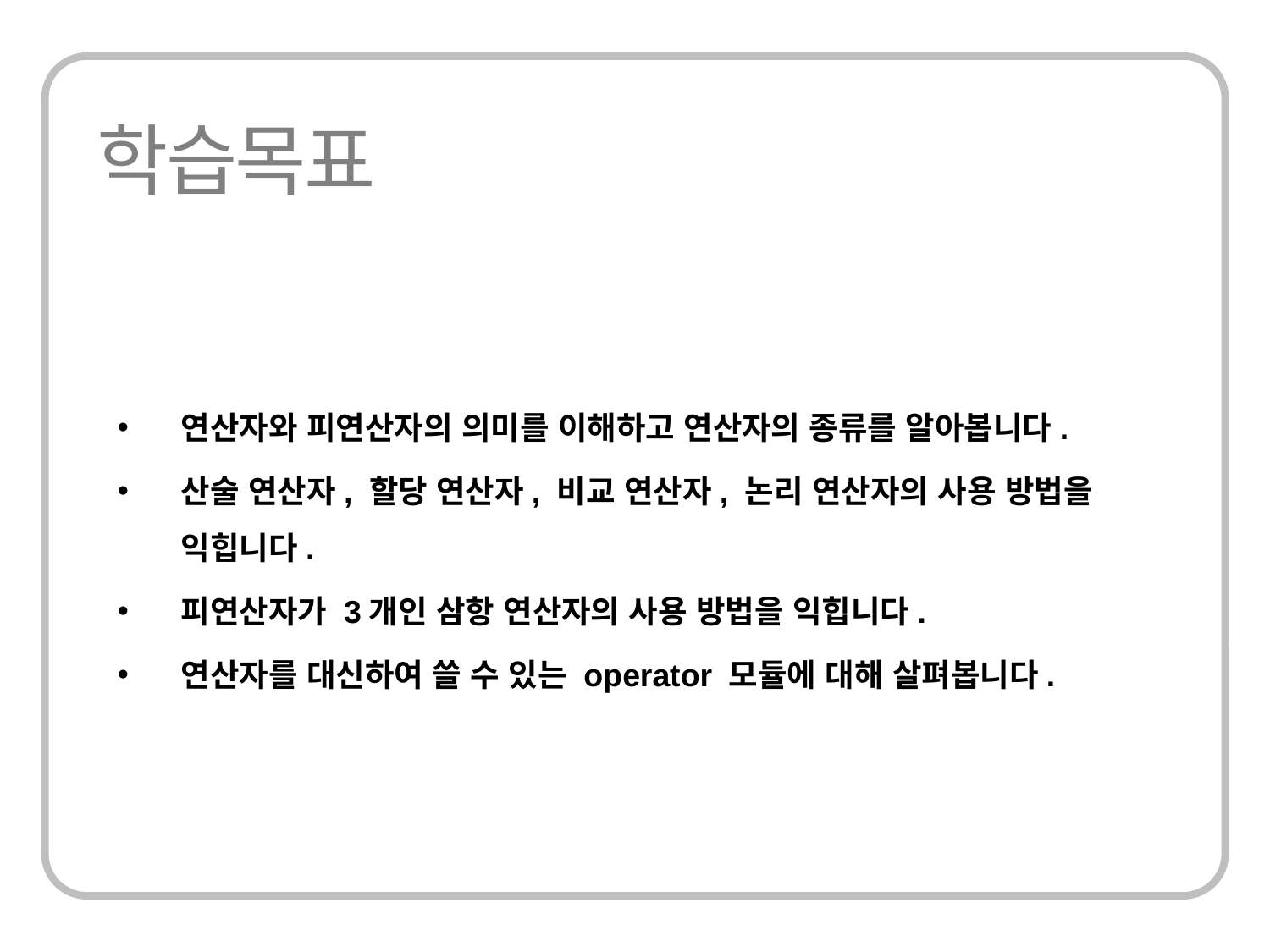

연산자와 피연산자의 의미를 이해하고 연산자의 종류를 알아봅니다.
산술 연산자, 할당 연산자, 비교 연산자, 논리 연산자의 사용 방법을 익힙니다.
피연산자가 3개인 삼항 연산자의 사용 방법을 익힙니다.
연산자를 대신하여 쓸 수 있는 operator 모듈에 대해 살펴봅니다.